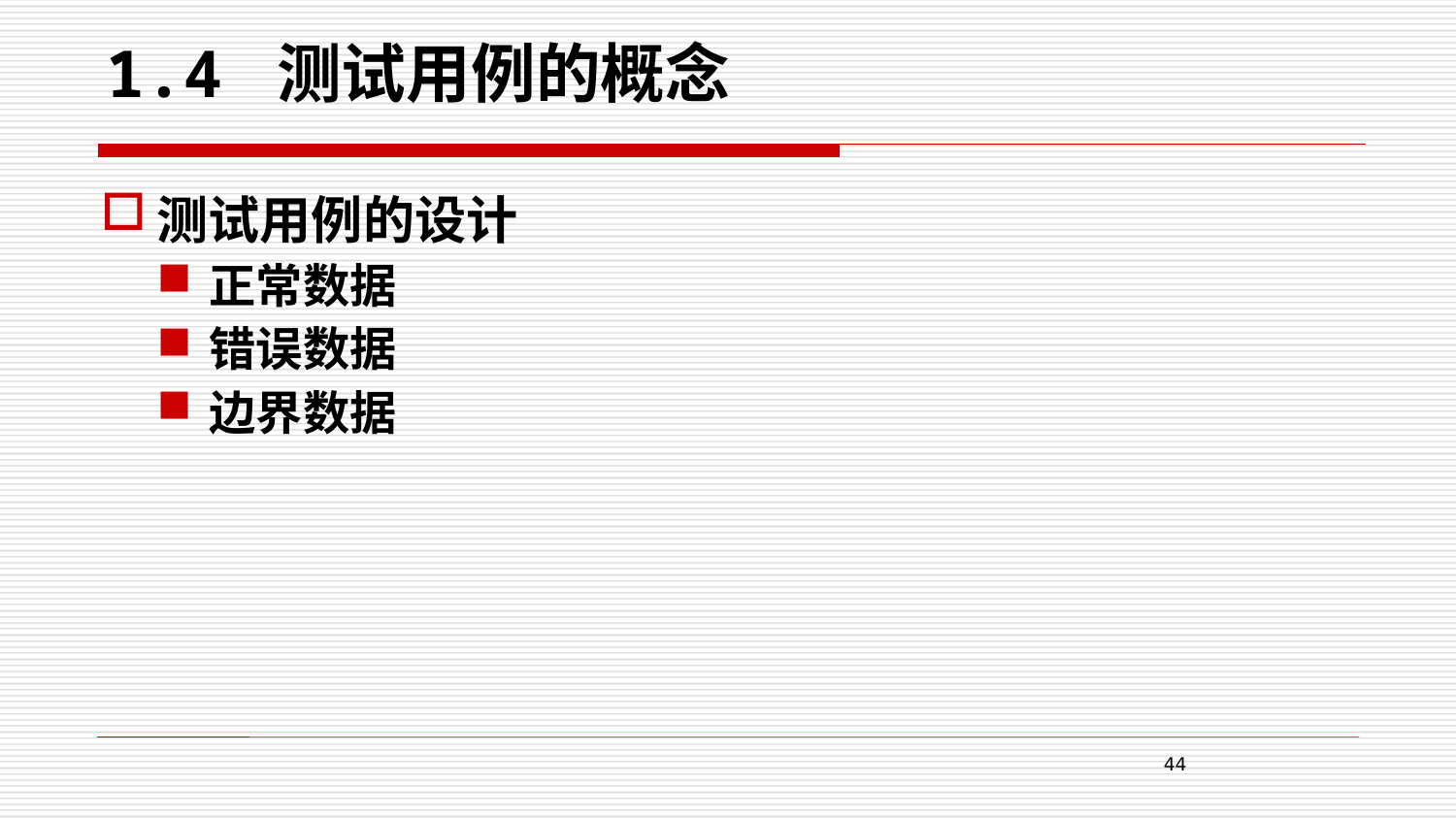

# 1.4 测试用例的概念
测试用例的设计
正常数据
错误数据
边界数据
44